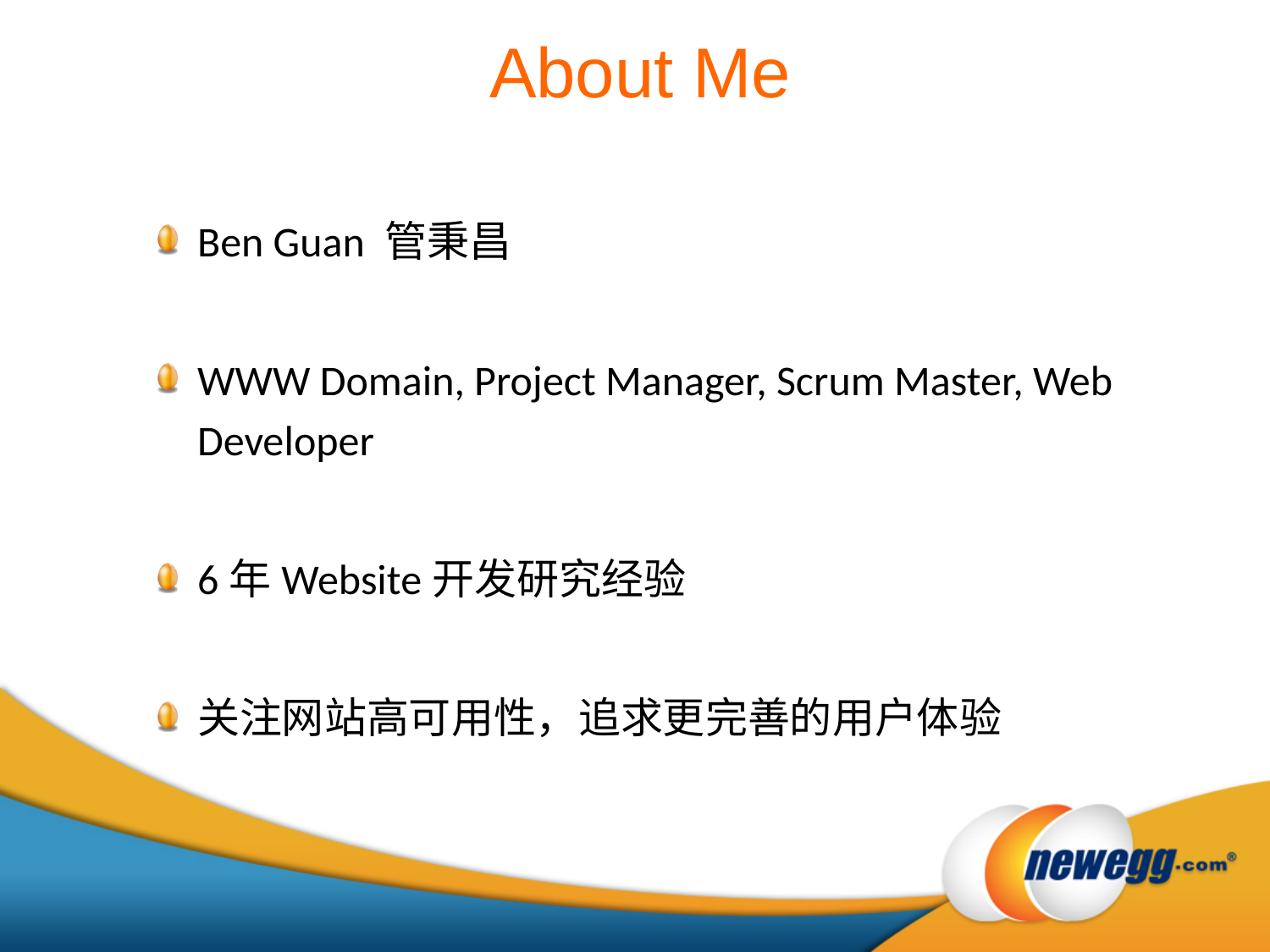

About Me

Ben Guan 管秉昌

WWW Domain, Project Manager, Scrum Master, Web Developer

6年Website开发研究经验

关注网站高可用性，追求更完善的用户体验